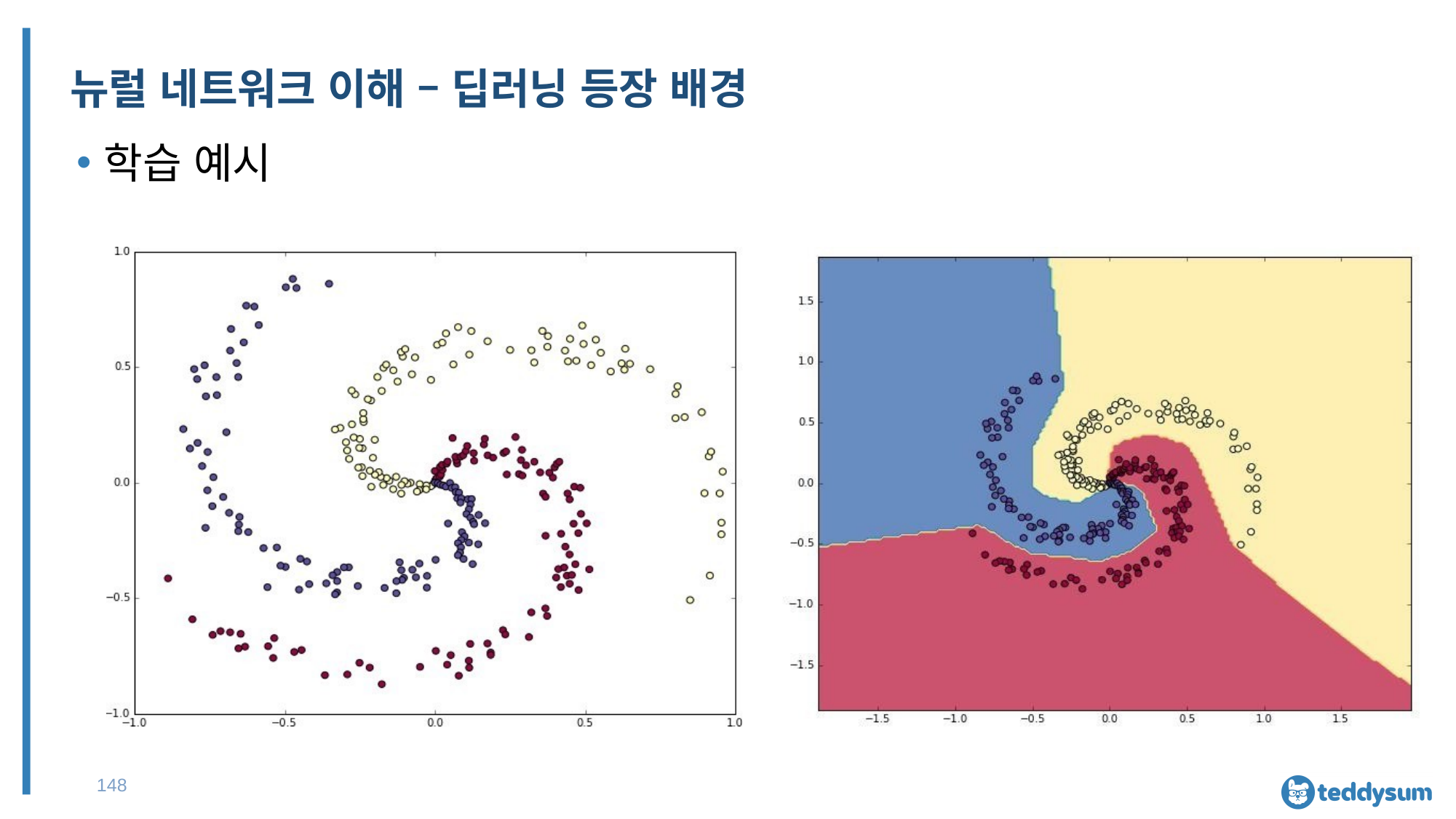

# 뉴럴 네트워크 이해 – 딥러닝 등장 배경
학습 예시

148